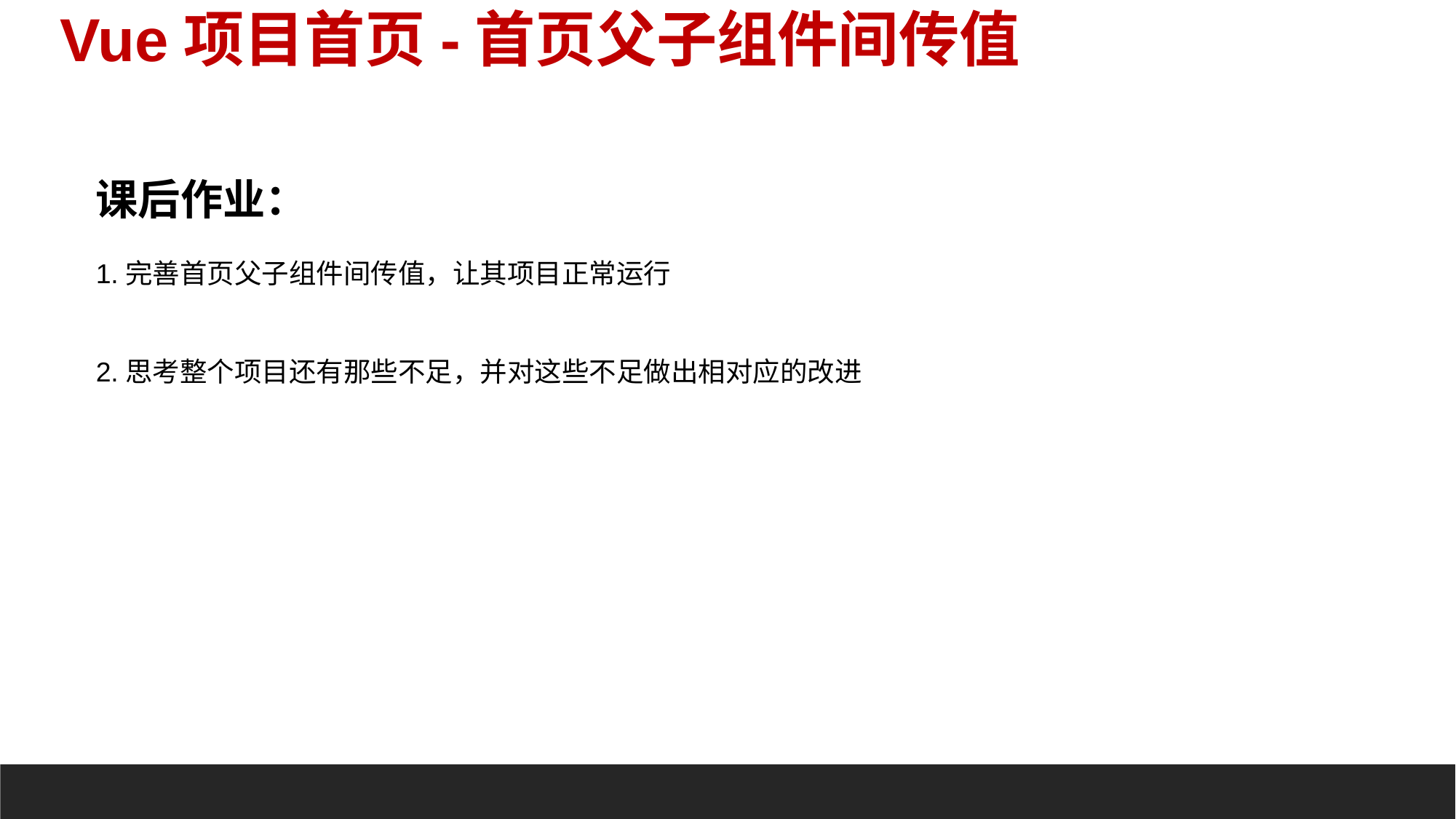

Vue项目首页-首页父子组件间传值

课后作业：

1.完善首页父子组件间传值，让其项目正常运行

2.思考整个项目还有那些不足，并对这些不足做出相对应的改进